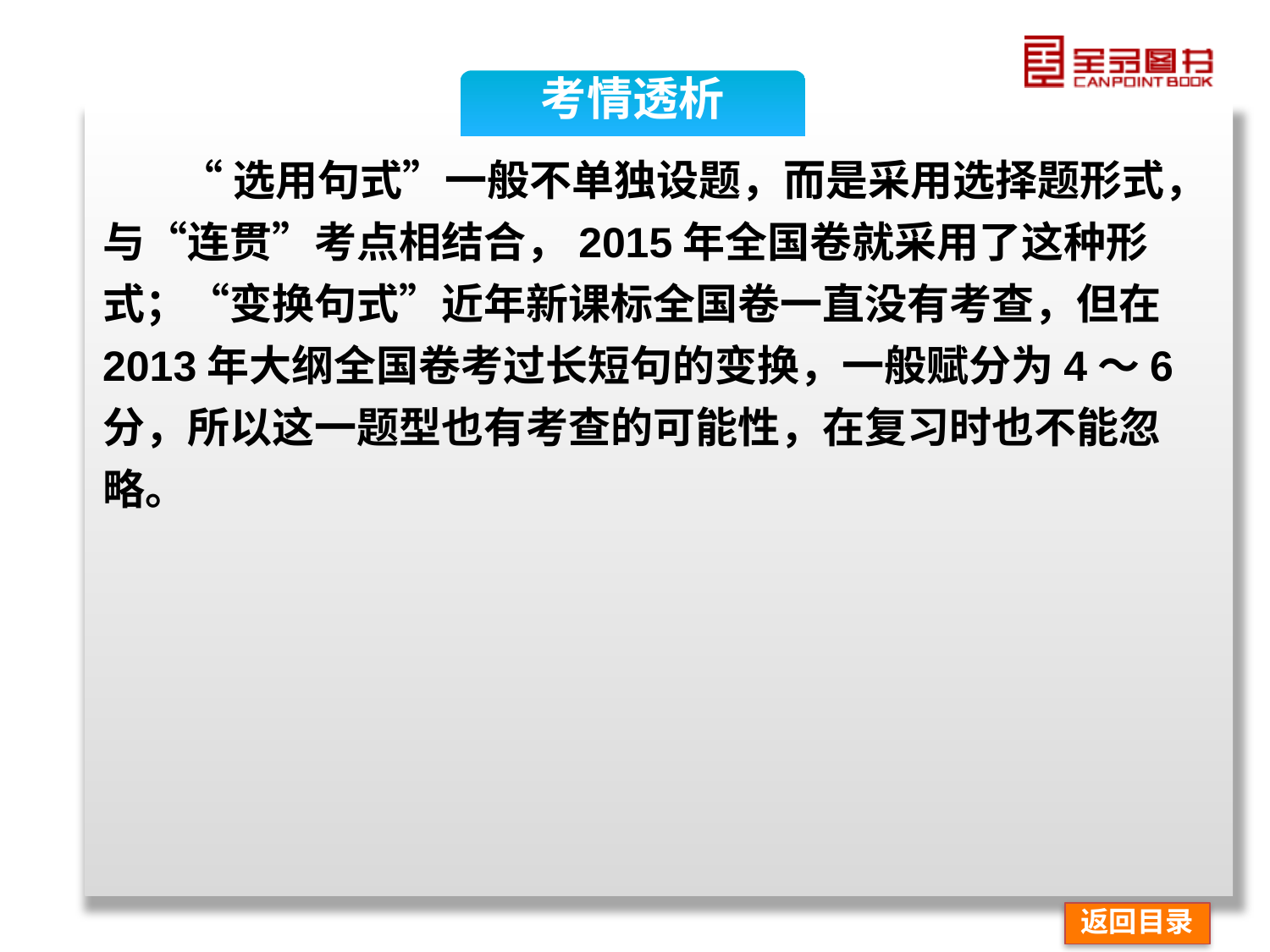

考情透析
   “选用句式”一般不单独设题，而是采用选择题形式，与“连贯”考点相结合，2015年全国卷就采用了这种形式；“变换句式”近年新课标全国卷一直没有考查，但在2013年大纲全国卷考过长短句的变换，一般赋分为4～6分，所以这一题型也有考查的可能性，在复习时也不能忽略。
返回目录